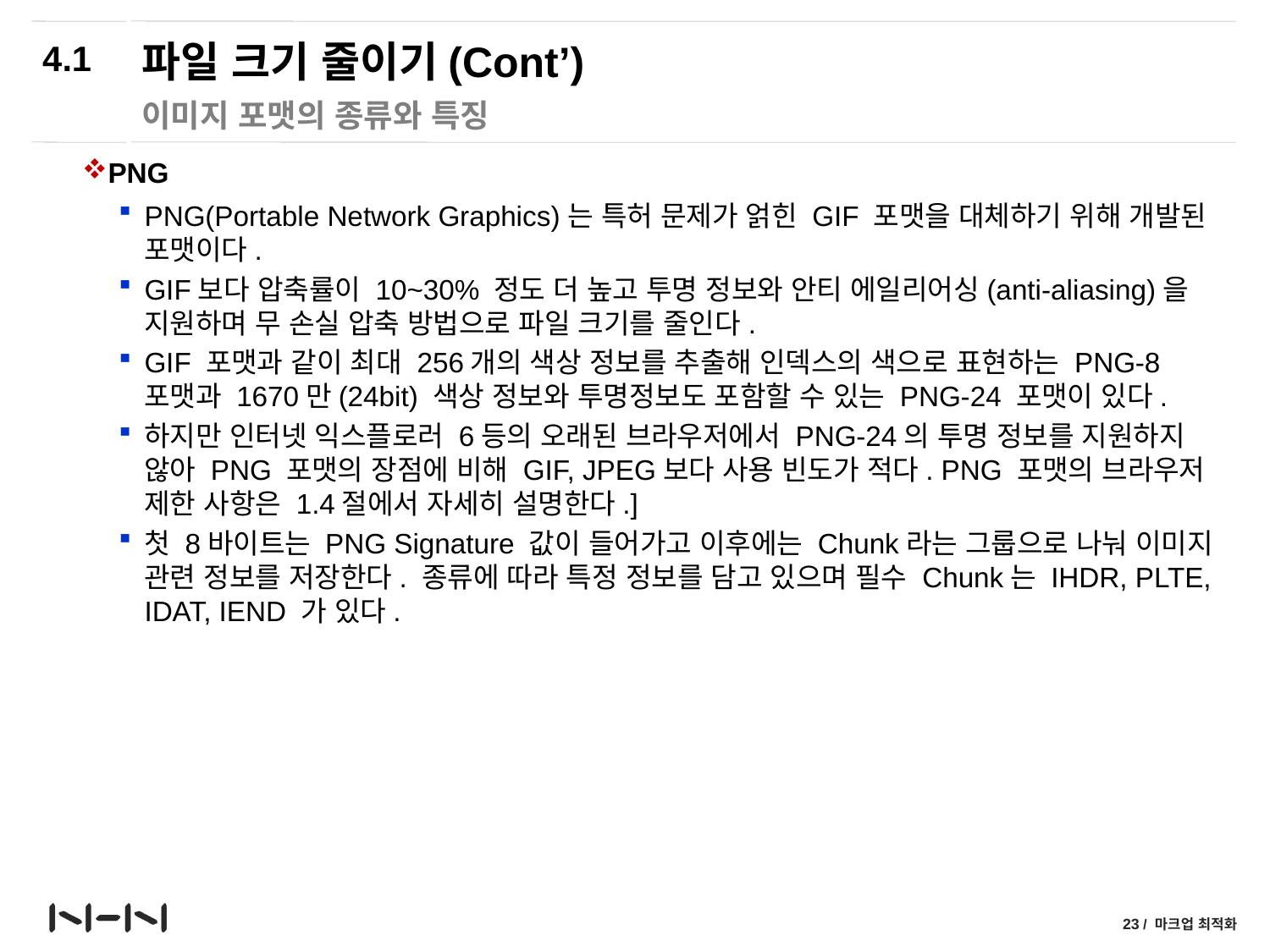

4.1
# 파일 크기 줄이기(Cont’)
이미지 포맷의 종류와 특징
PNG
PNG(Portable Network Graphics)는 특허 문제가 얽힌 GIF 포맷을 대체하기 위해 개발된 포맷이다.
GIF보다 압축률이 10~30% 정도 더 높고 투명 정보와 안티 에일리어싱(anti-aliasing)을 지원하며 무 손실 압축 방법으로 파일 크기를 줄인다.
GIF 포맷과 같이 최대 256개의 색상 정보를 추출해 인덱스의 색으로 표현하는 PNG-8 포맷과 1670만(24bit) 색상 정보와 투명정보도 포함할 수 있는 PNG-24 포맷이 있다.
하지만 인터넷 익스플로러 6등의 오래된 브라우저에서 PNG-24의 투명 정보를 지원하지 않아 PNG 포맷의 장점에 비해 GIF, JPEG보다 사용 빈도가 적다. PNG 포맷의 브라우저 제한 사항은 1.4절에서 자세히 설명한다.]
첫 8바이트는 PNG Signature 값이 들어가고 이후에는 Chunk라는 그룹으로 나눠 이미지 관련 정보를 저장한다. 종류에 따라 특정 정보를 담고 있으며 필수 Chunk는 IHDR, PLTE, IDAT, IEND 가 있다.